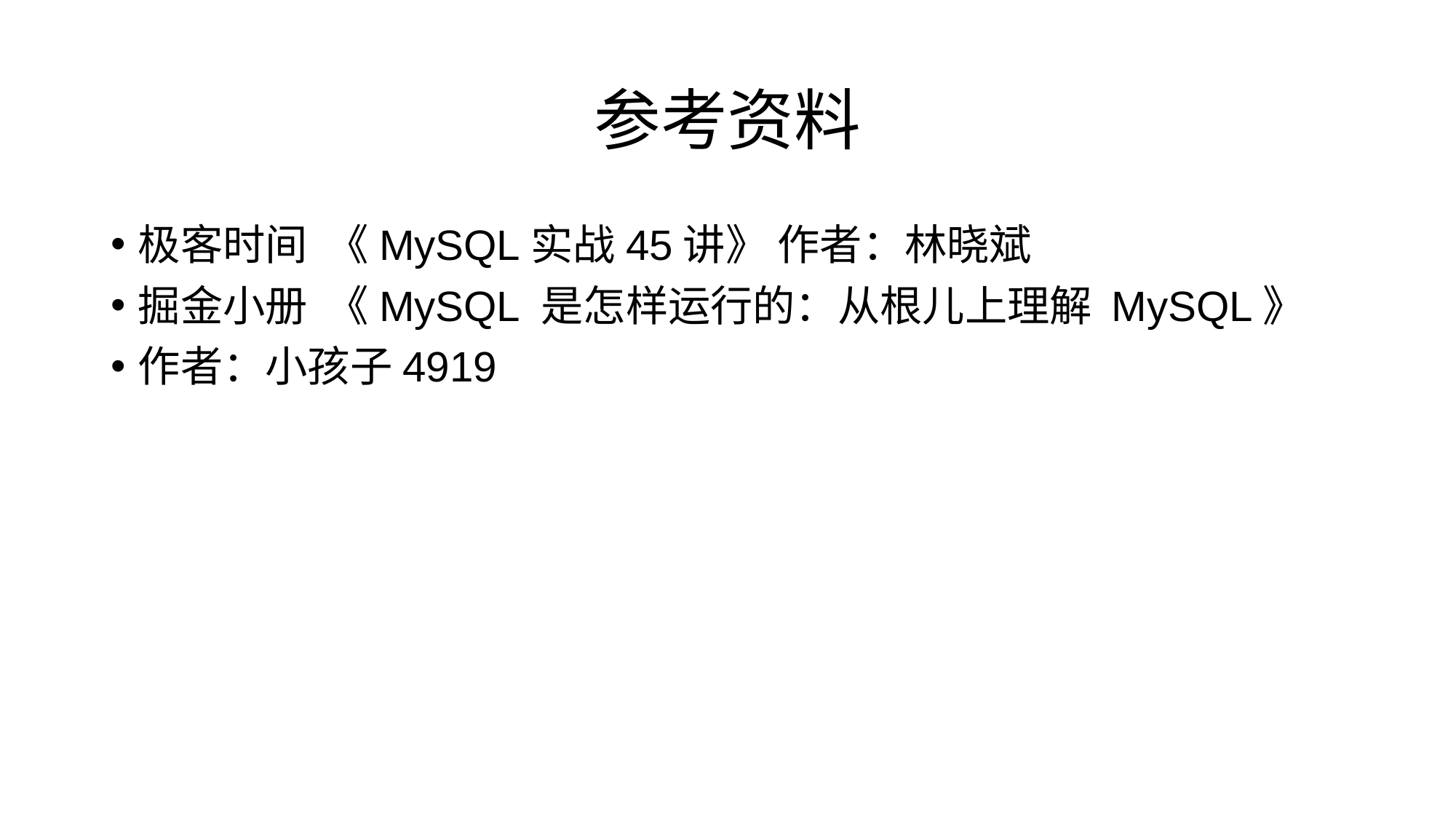

# 参考资料
极客时间  《MySQL实战45讲》 作者：林晓斌
掘金小册  《MySQL 是怎样运行的：从根儿上理解 MySQL》
作者：小孩子4919